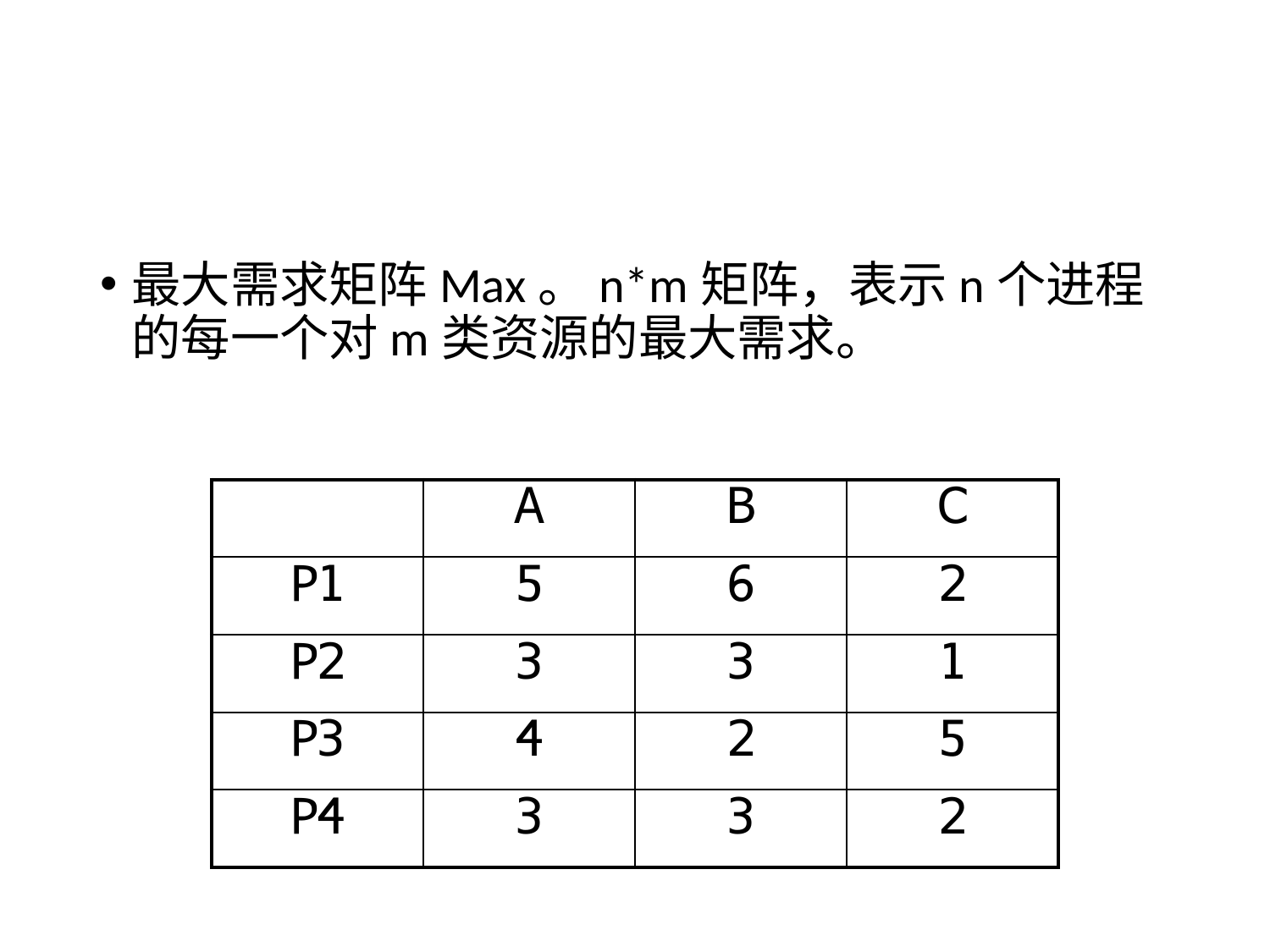

#
最大需求矩阵Max。n*m矩阵，表示n个进程的每一个对m类资源的最大需求。
|  | A | B | C |
| --- | --- | --- | --- |
| P1 | 5 | 6 | 2 |
| P2 | 3 | 3 | 1 |
| P3 | 4 | 2 | 5 |
| P4 | 3 | 3 | 2 |